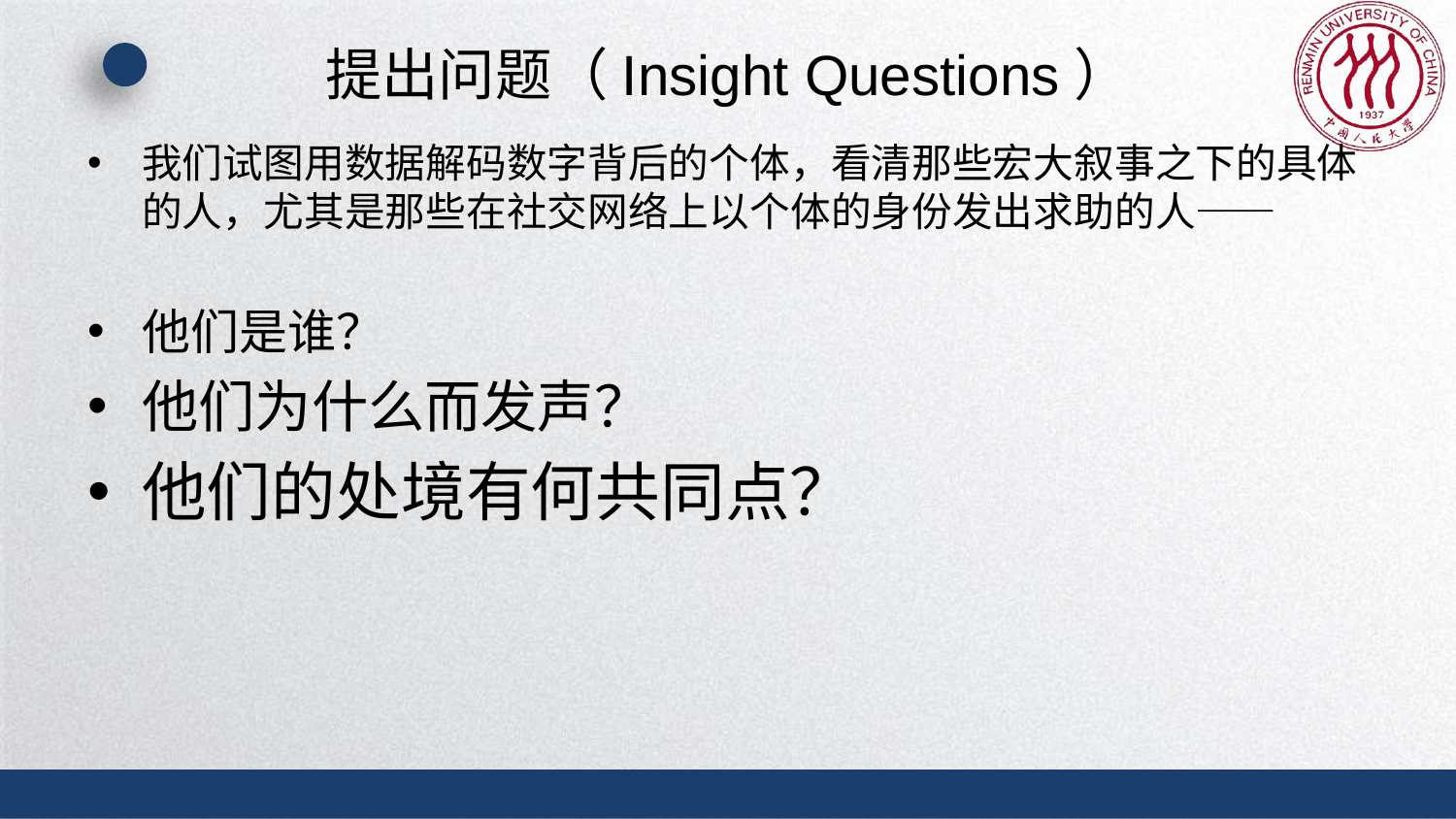

# 提出问题（Insight Questions）
我们试图用数据解码数字背后的个体，看清那些宏大叙事之下的具体的人，尤其是那些在社交网络上以个体的身份发出求助的人——

他们是谁？
他们为什么而发声？
他们的处境有何共同点？